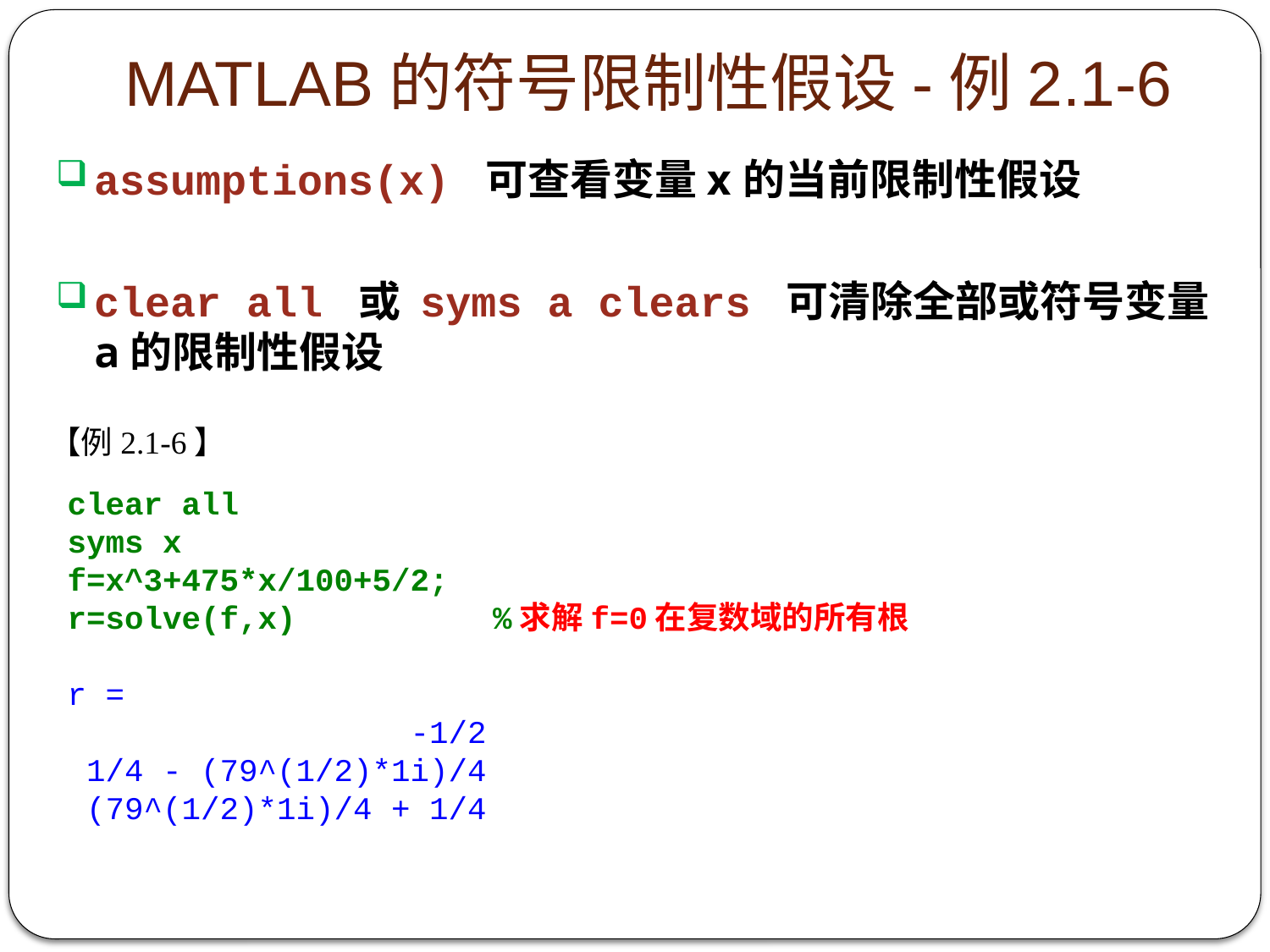

# MATLAB的符号限制性假设-例2.1-6
assumptions(x) 可查看变量x的当前限制性假设

clear all 或 syms a clears 可清除全部或符号变量a的限制性假设
【例2.1-6】
clear all
syms x
f=x^3+475*x/100+5/2;
r=solve(f,x)	         %求解f=0在复数域的所有根

r =
                  -1/2
 1/4 - (79^(1/2)*1i)/4
 (79^(1/2)*1i)/4 + 1/4